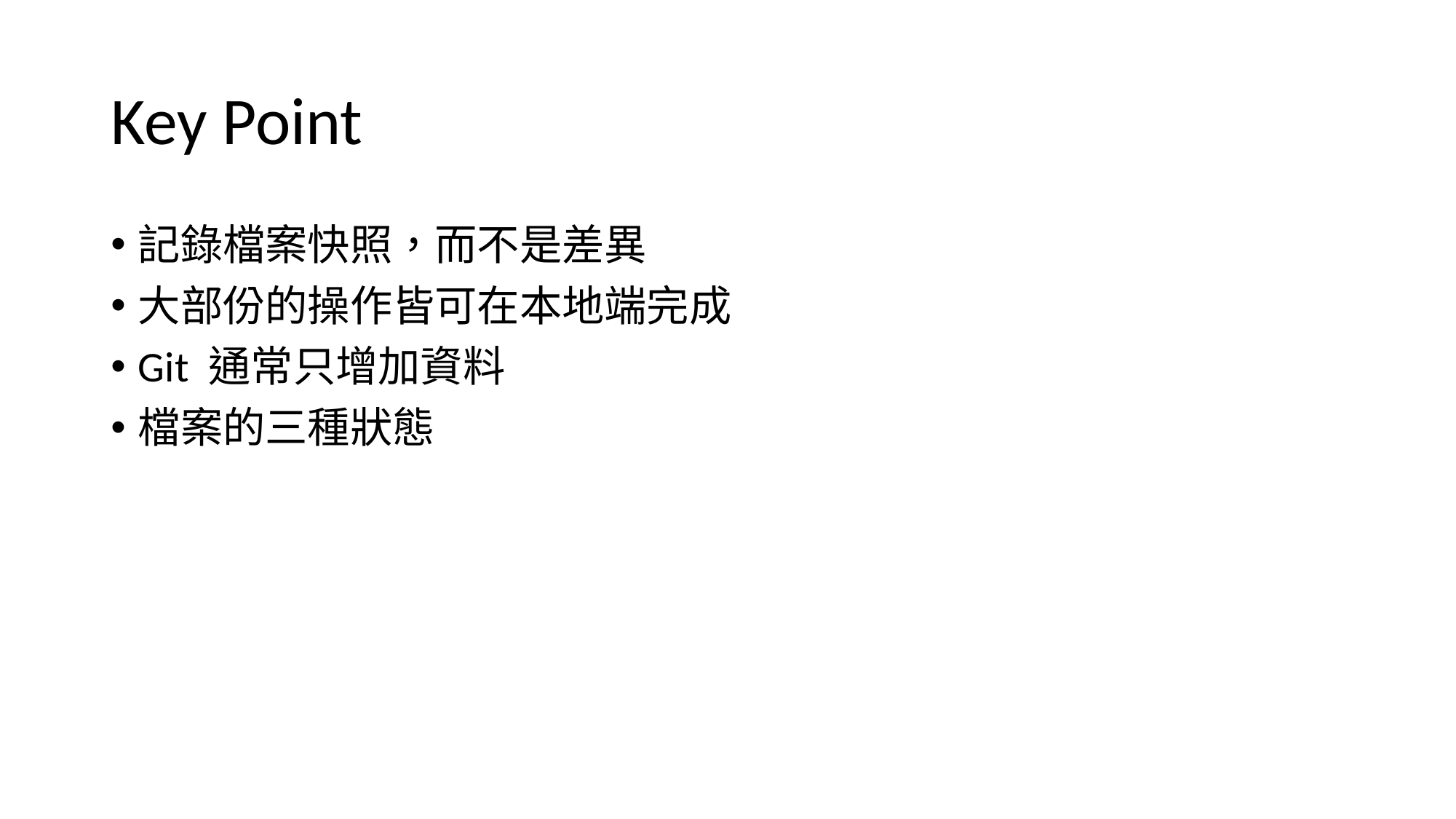

# Key Point
記錄檔案快照，而不是差異
大部份的操作皆可在本地端完成
Git 通常只增加資料
檔案的三種狀態